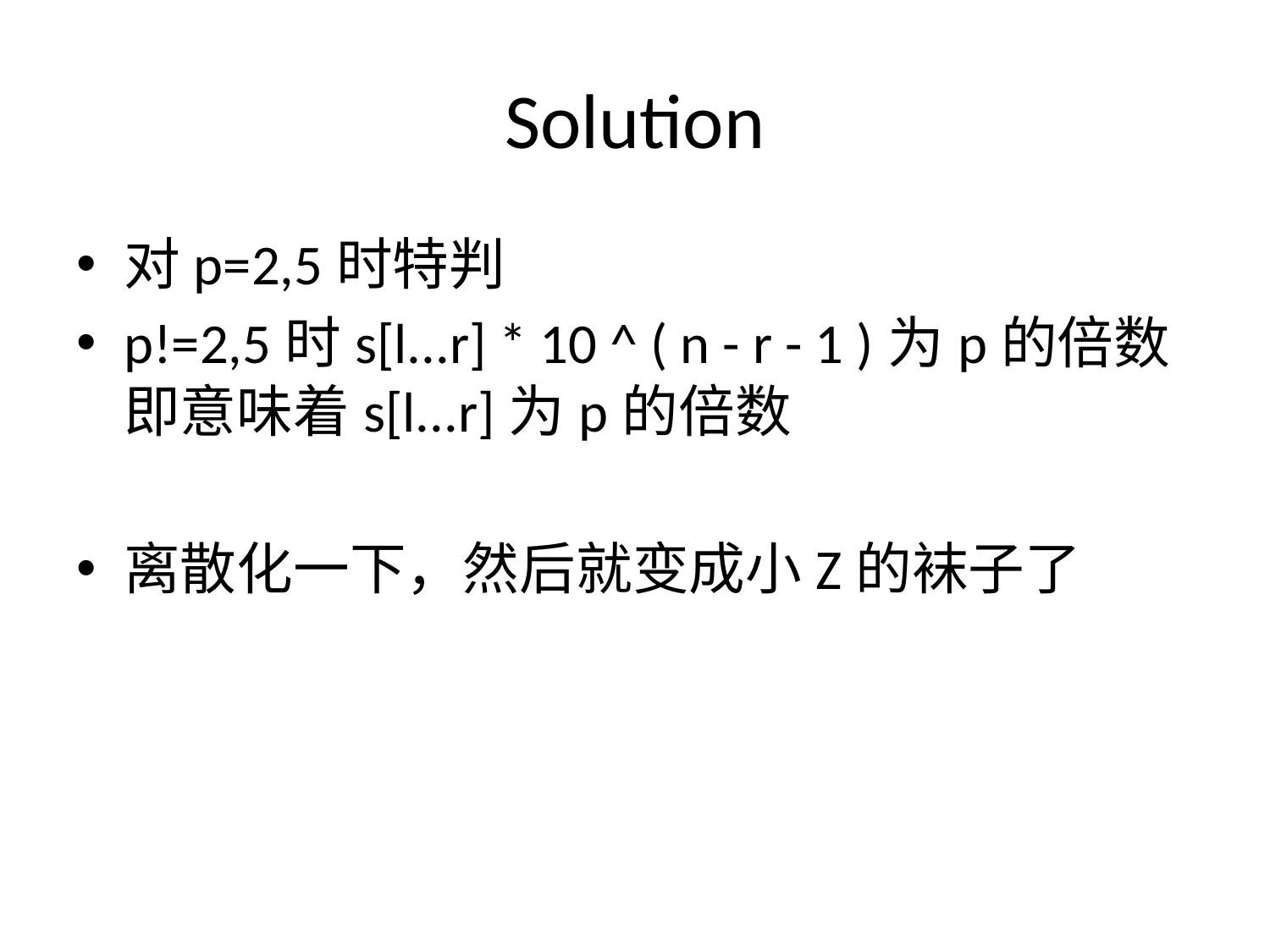

# Solution
对p=2,5时特判
p!=2,5时s[l...r] * 10 ^ ( n - r - 1 )为p的倍数即意味着s[l...r]为p的倍数

离散化一下，然后就变成小Z的袜子了